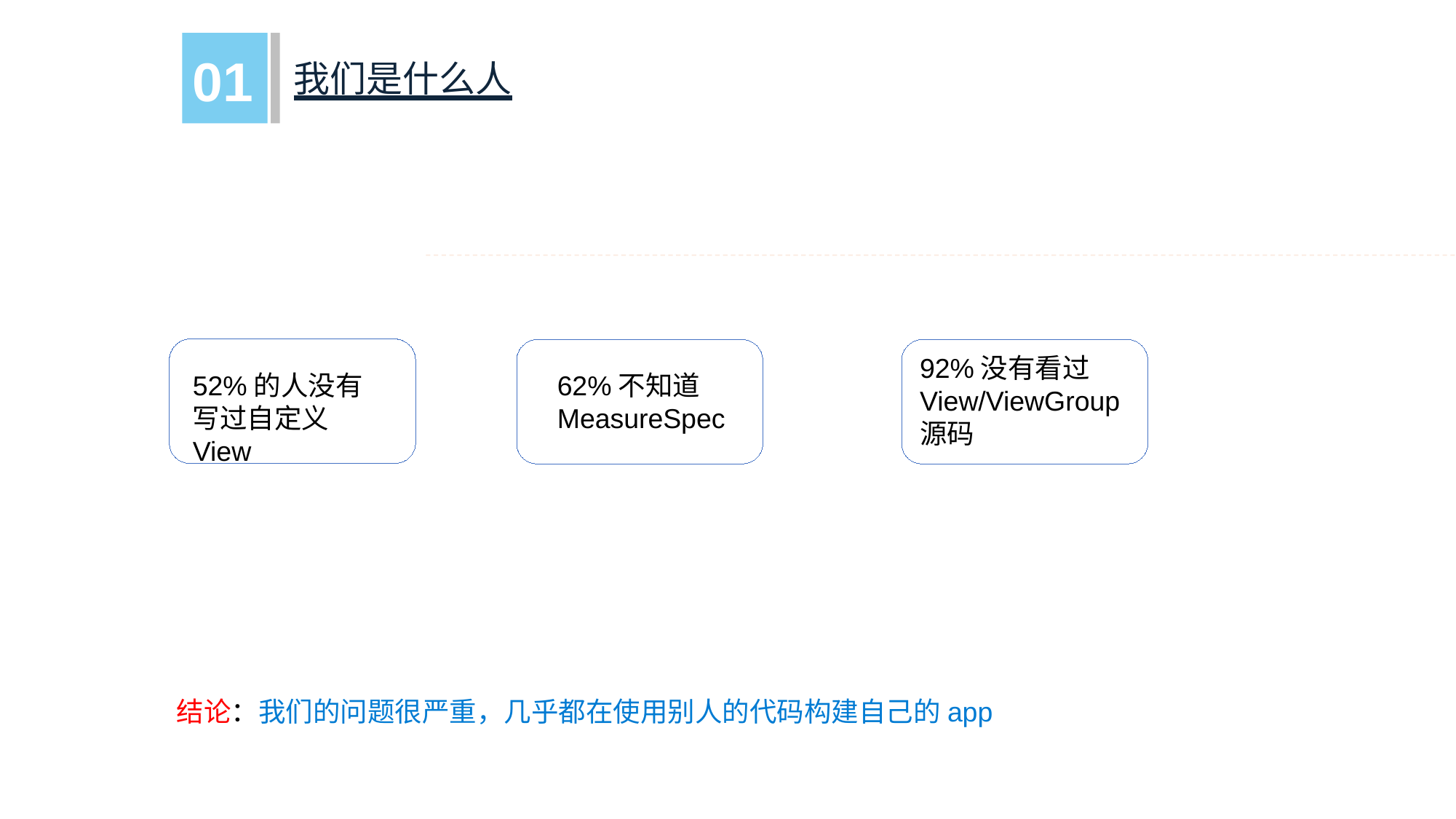

01
我们是什么人

92%没有看过
View/ViewGroup源码
52%的人没有写过自定义View
62%不知道MeasureSpec
结论：我们的问题很严重，几乎都在使用别人的代码构建自己的app